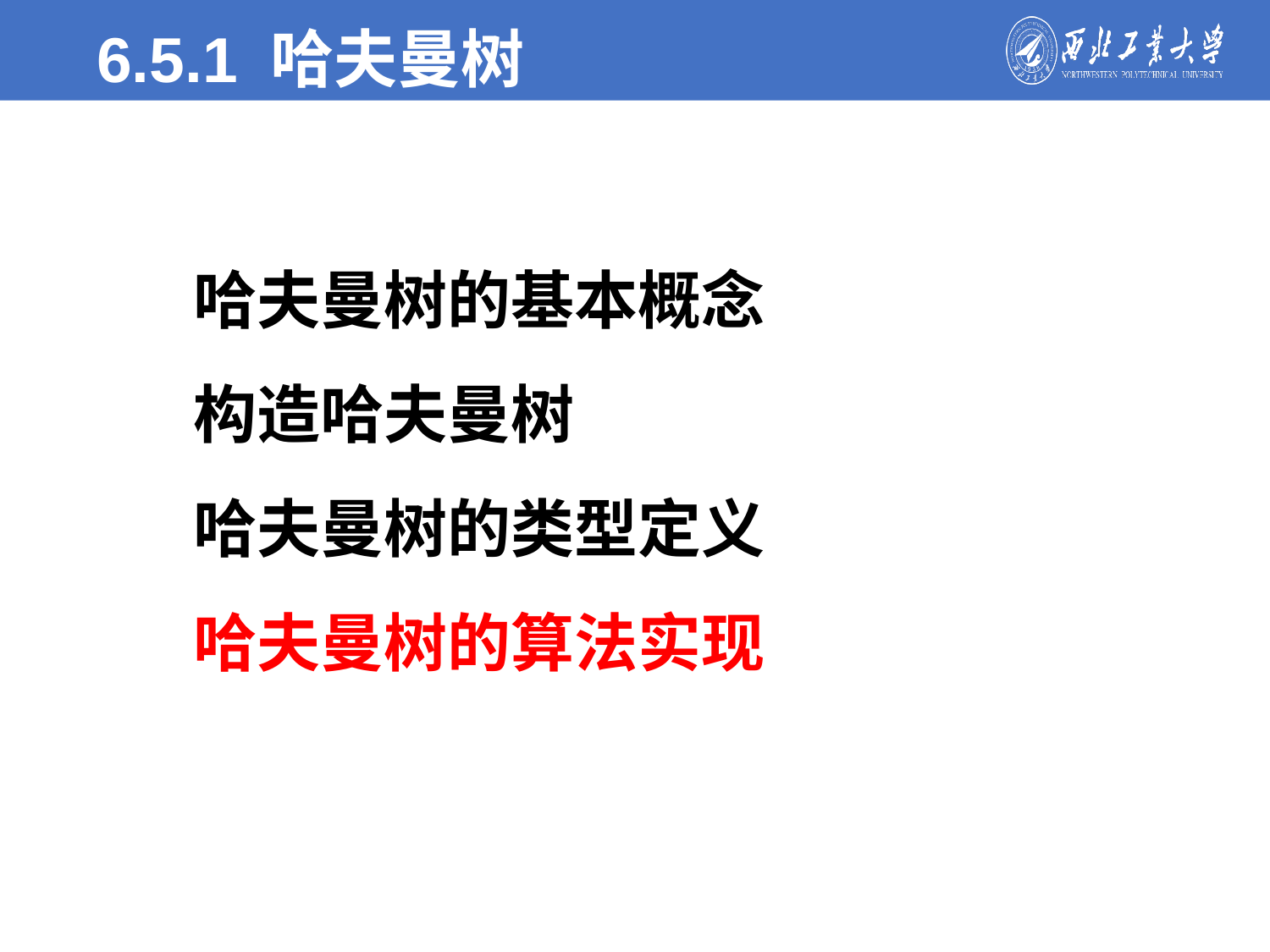

6.5.1 哈夫曼树
哈夫曼树的基本概念
构造哈夫曼树
哈夫曼树的类型定义
哈夫曼树的算法实现
25